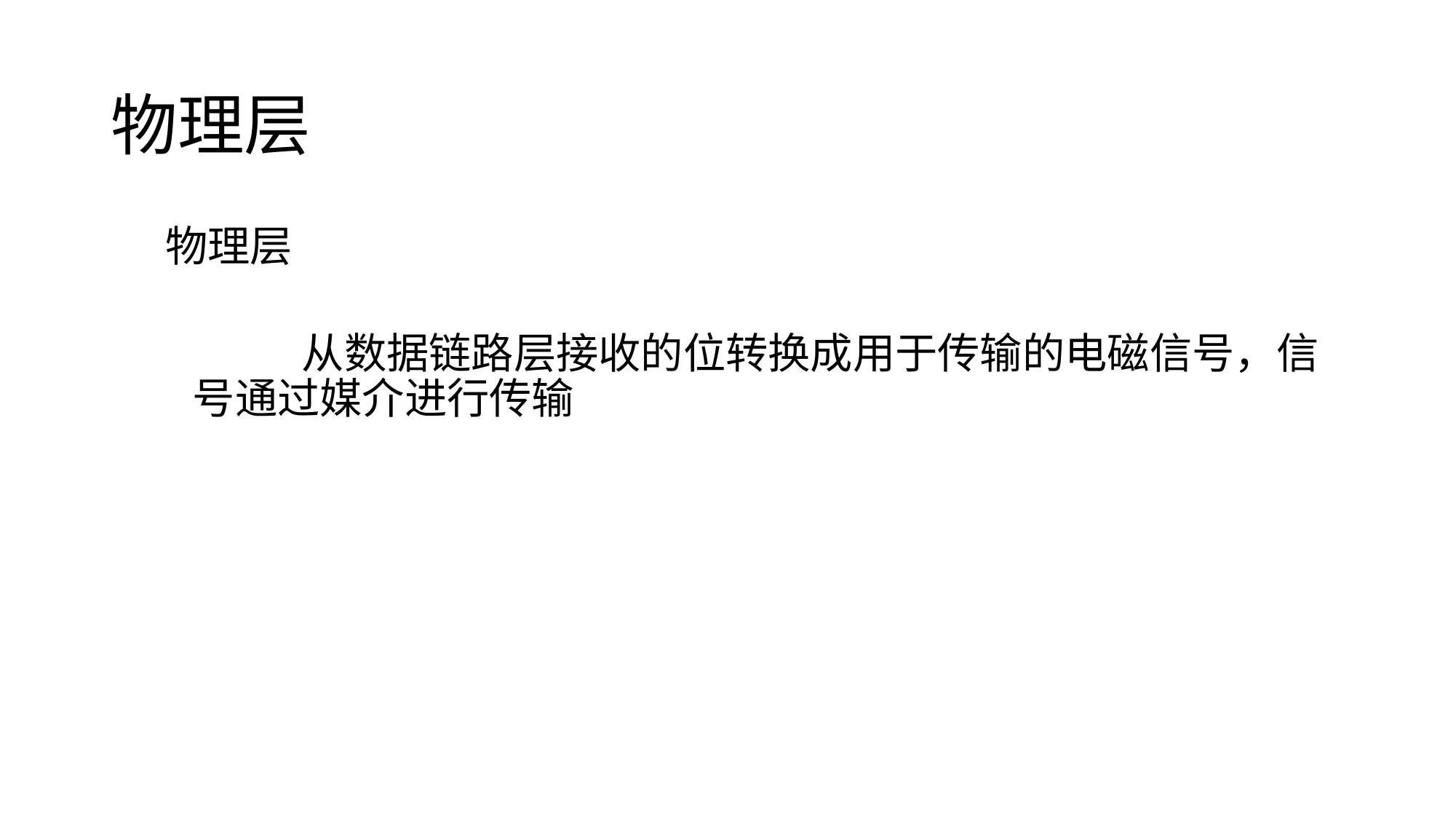

# 物理层
物理层

		从数据链路层接收的位转换成用于传输的电磁信号，信号通过媒介进行传输